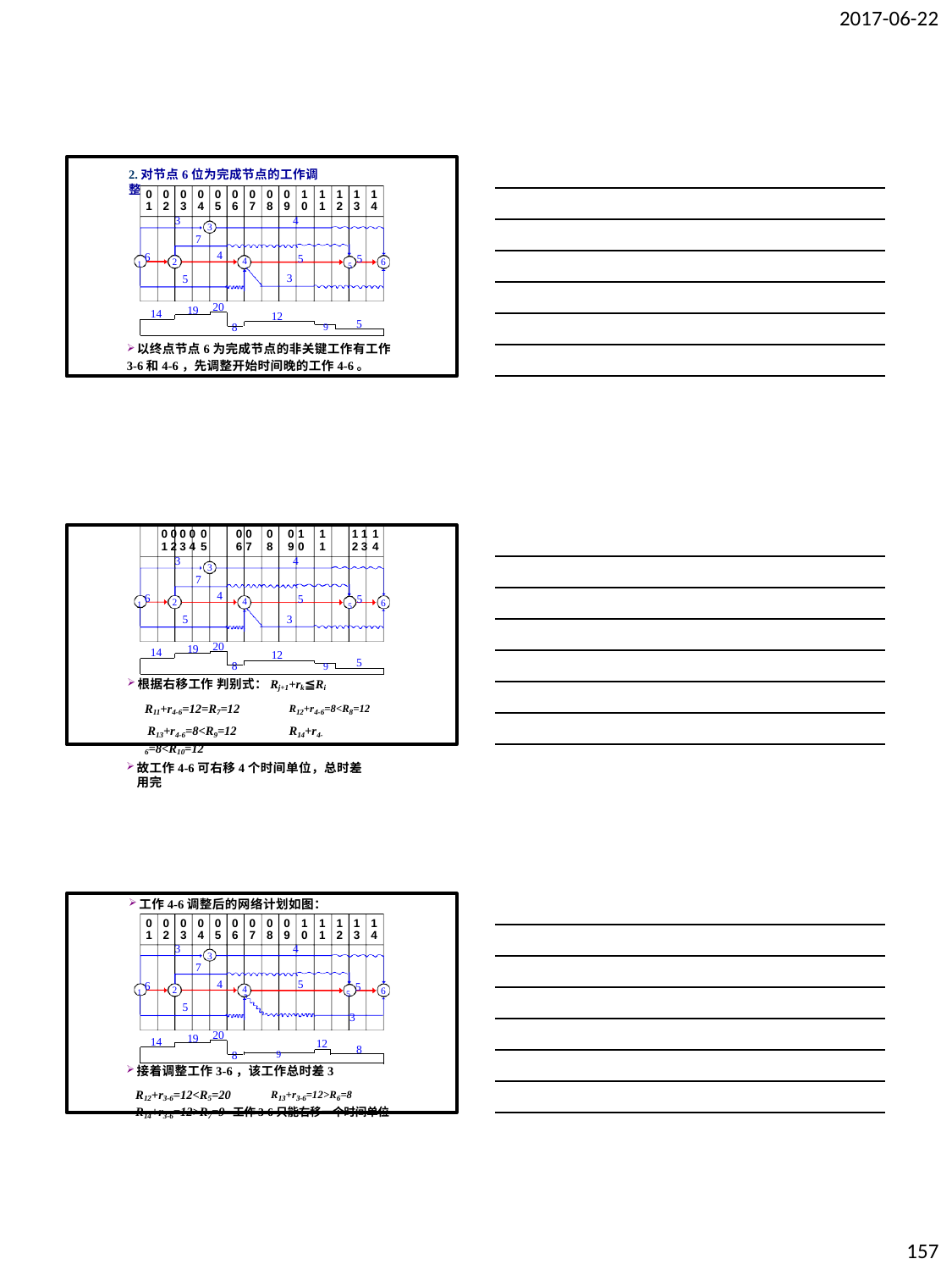

2017-06-22

2.对节点6位为完成节点的工作调整

| 0 1 | 0 2 | 0 3 | 0 4 | 0 5 | 0 6 | 0 7 | 0 8 | 0 9 | 1 0 | 1 1 | 1 2 | 1 3 | 1 4 |
| --- | --- | --- | --- | --- | --- | --- | --- | --- | --- | --- | --- | --- | --- |

3
4
3

7
1 6
4
5	5 5

4
2
6
3
5

20
19
14
12

8	9

5

以终点节点6为完成节点的非关键工作有工作
3-6和4-6，先调整开始时间晚的工作4-6。

| 0 0 0 0 0 | 0 0 | 0 | 0 1 | 1 | 1 1 1 |
| --- | --- | --- | --- | --- | --- |
| 1 2 3 4 5 | 6 7 | 8 | 9 0 | 1 | 2 3 4 |
3
4

3
7
1 6
4
5	5 5

4
2
6
3
5

20
19
14
12

8	9

5

根据右移工作 判别式：Rj+1+rk≦Ri
R11+r4-6=12=R7=12	R12+r4-6=8<R8=12  R13+r4-6=8<R9=12	R14+r4-6=8<R10=12
故工作4-6可右移4个时间单位，总时差用完

工作4-6调整后的网络计划如图：

| 0 1 | 0 2 | 0 3 | 0 4 | 0 5 | 0 6 | 0 7 | 0 8 | 0 9 | 1 0 | 1 1 | 1 2 | 1 3 | 1 4 |
| --- | --- | --- | --- | --- | --- | --- | --- | --- | --- | --- | --- | --- | --- |

3
4
3

7
1 6
4
5
5 5
3
4
2
6

5

20
19
14
12

8

8	9

接着调整工作3-6，该工作总时差3
R12+r3-6=12<R5=20	R13+r3-6=12>R6=8
R14+r3-6=12>R7=9 工作3-6只能右移一个时间单位

157